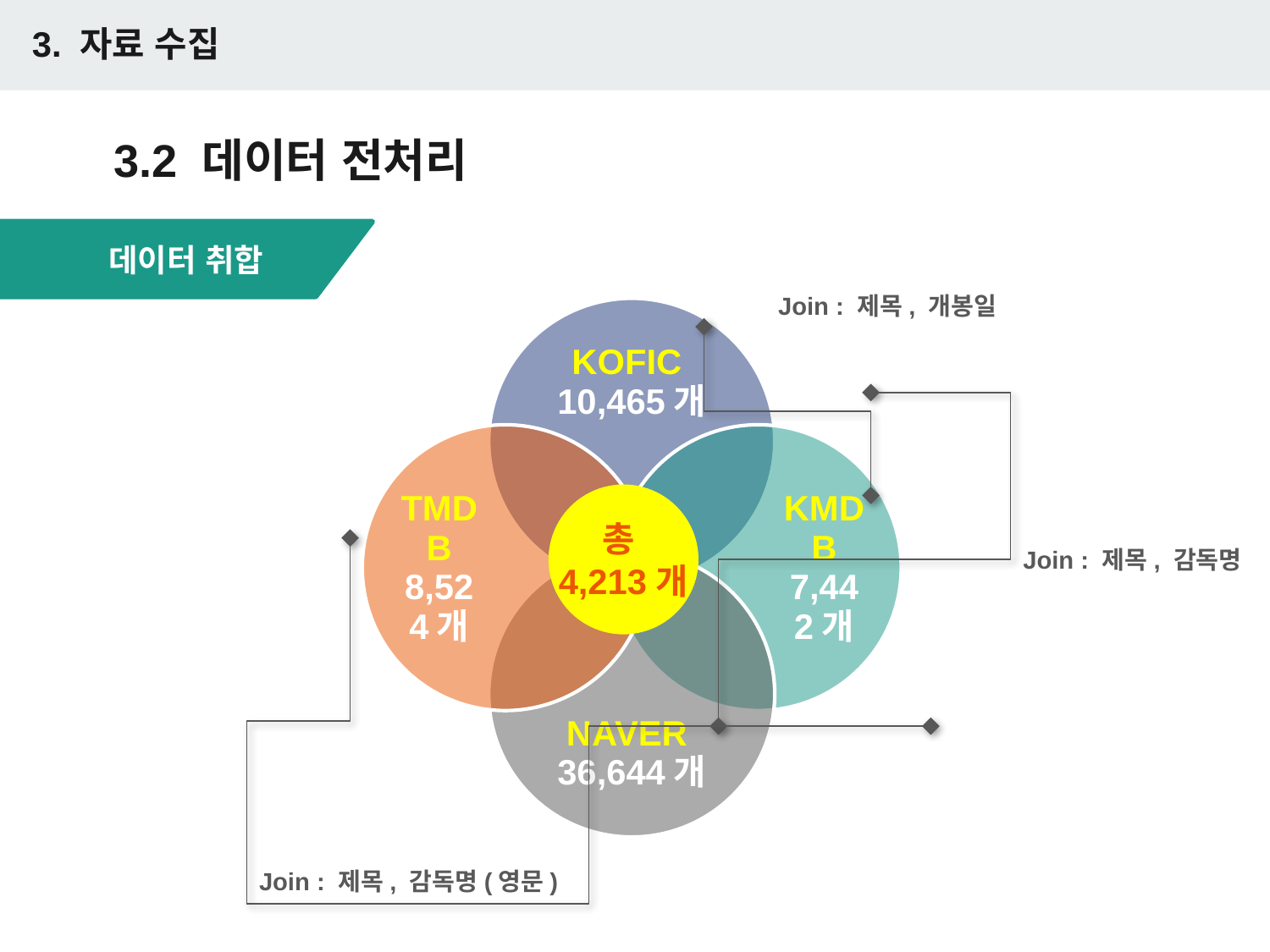

3. 자료 수집
# 3.2 데이터 전처리
데이터 취합
Join : 제목, 개봉일
KOFIC
10,465개
KMDB 7,442개
NAVER
36,644개
TMDB 8,524개
총
4,213개
Join : 제목, 감독명
Join : 제목, 감독명(영문)